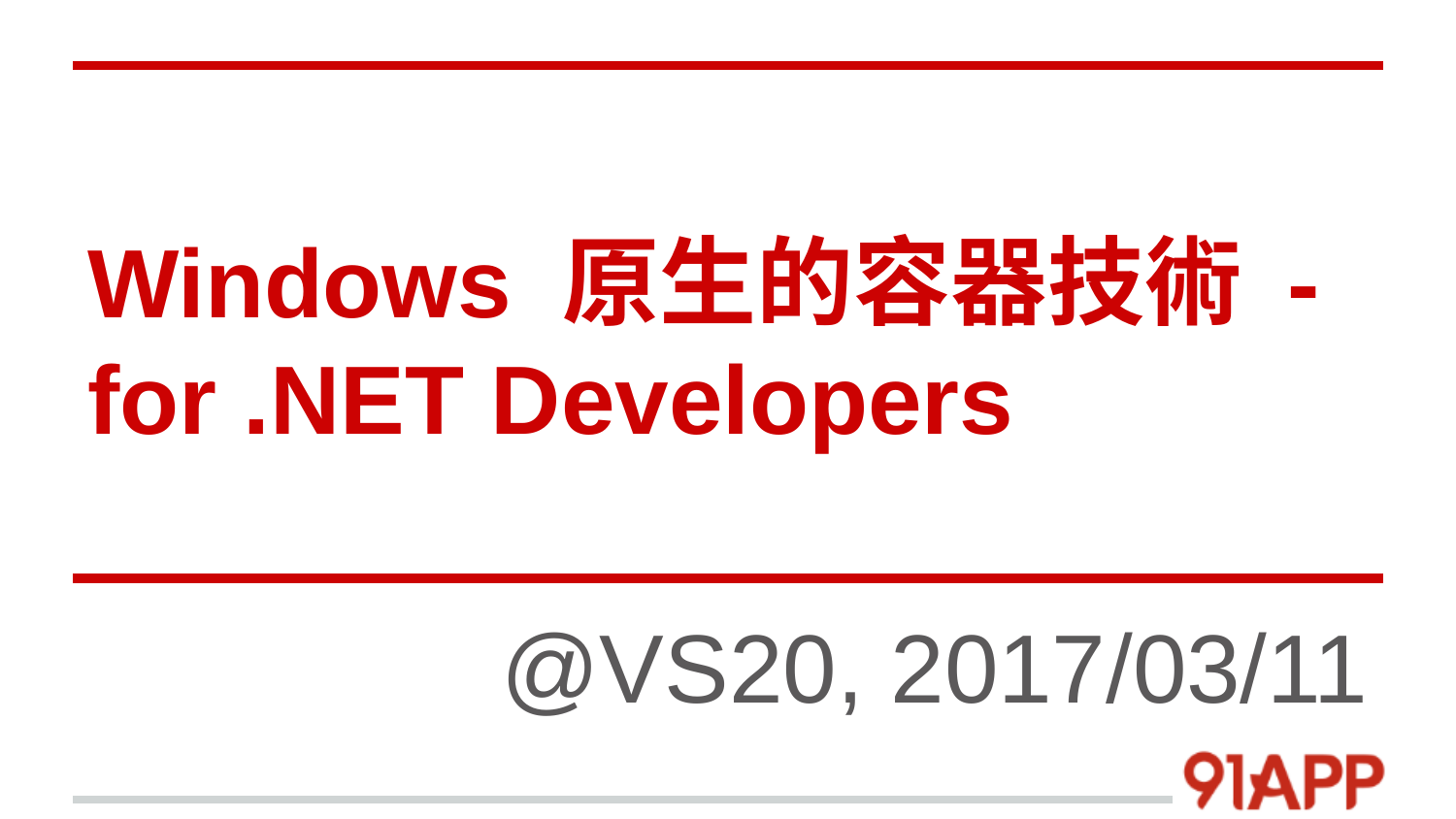

# Windows 原生的容器技術 - for .NET Developers
@VS20, 2017/03/11